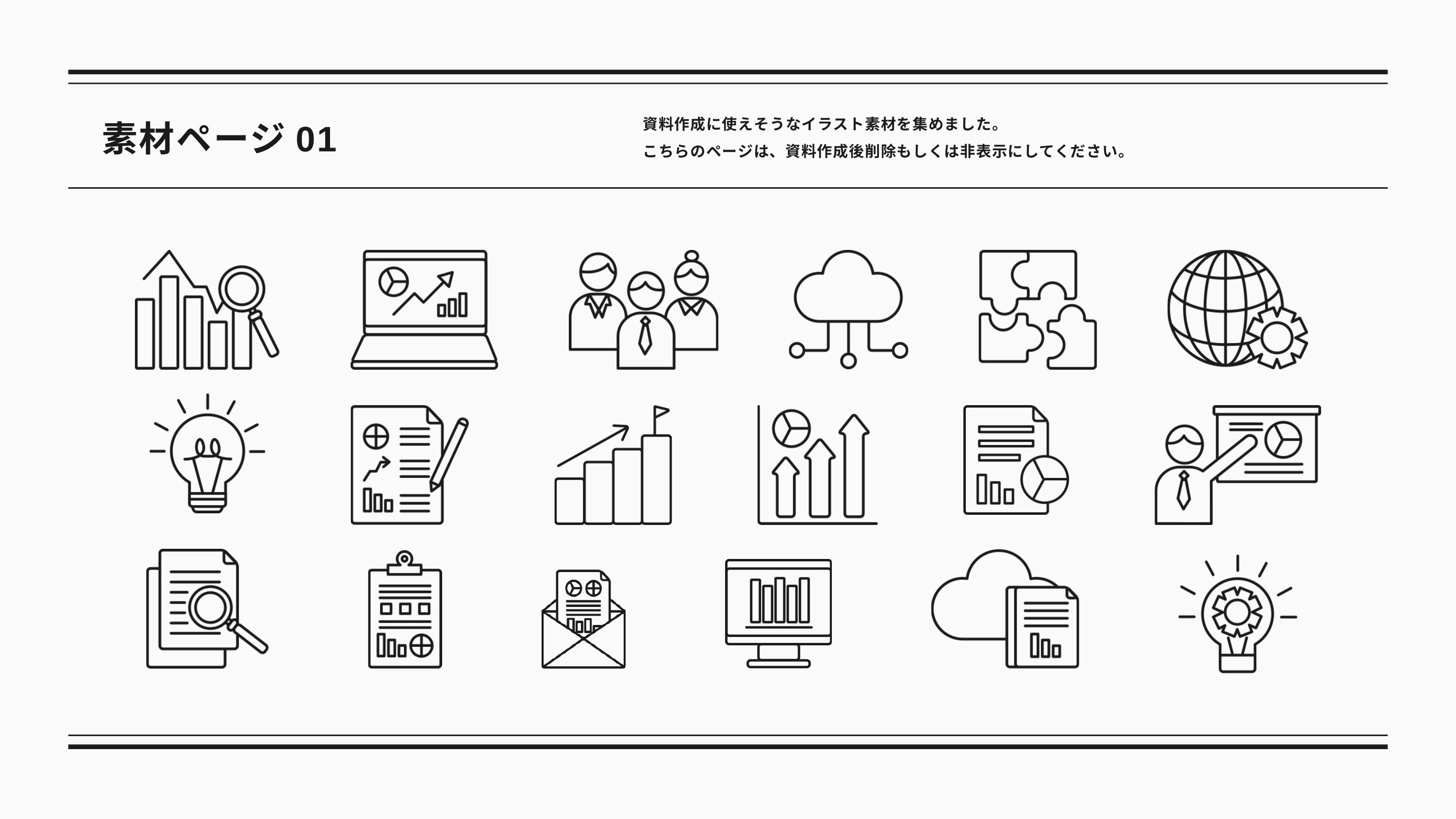

資料作成に使えそうなイラスト素材を集めました。
こちらのページは、資料作成後削除もしくは非表示にしてください。
素材ページ01